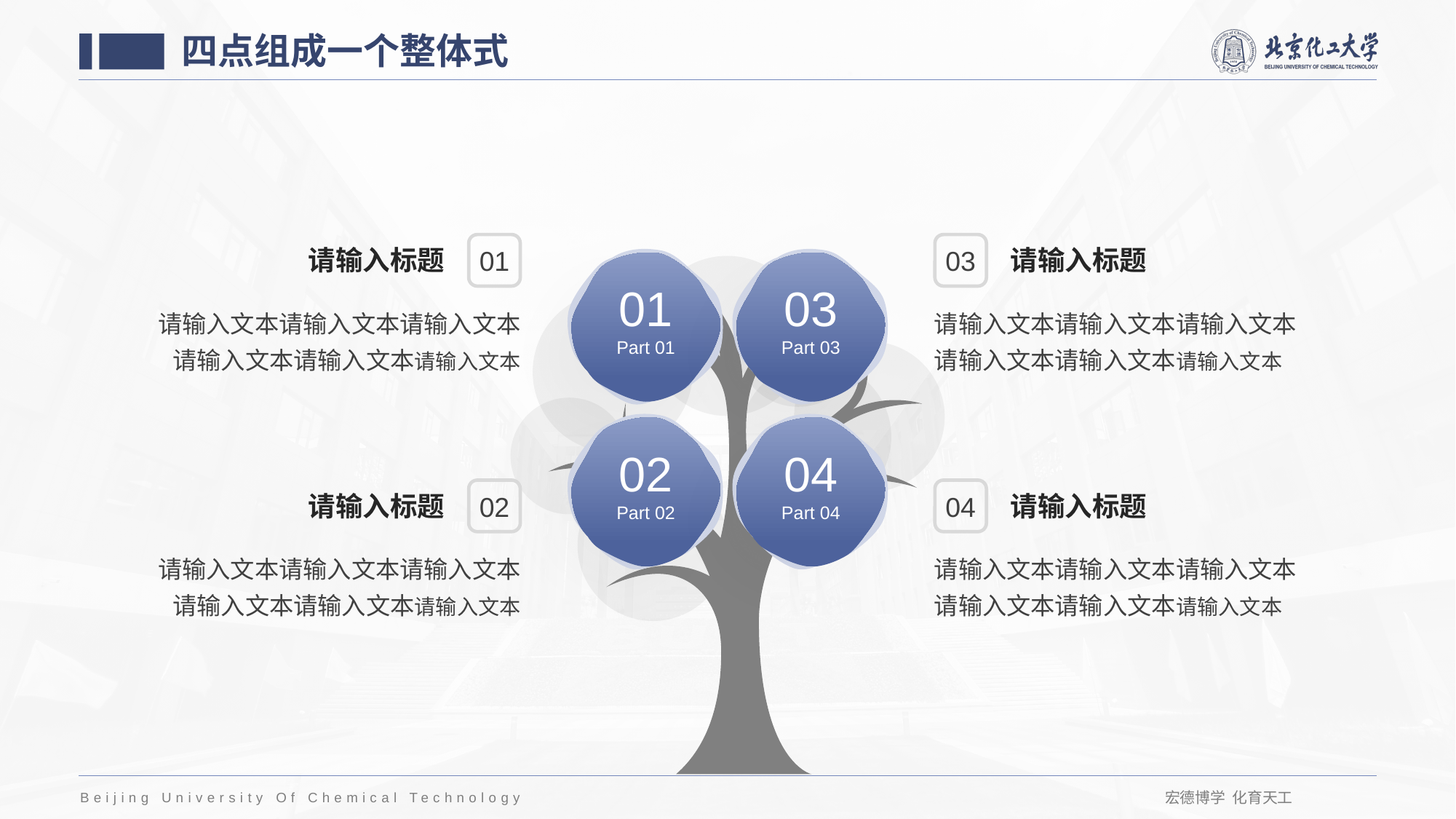

四点组成一个整体式

01
03
请输入标题
请输入标题

01
Part 01
03
Part 03

请输入文本请输入文本请输入文本请输入文本请输入文本请输入文本
请输入文本请输入文本请输入文本请输入文本请输入文本请输入文本

02
Part 02
04
Part 04
02
04
请输入标题
请输入标题
请输入文本请输入文本请输入文本请输入文本请输入文本请输入文本
请输入文本请输入文本请输入文本请输入文本请输入文本请输入文本